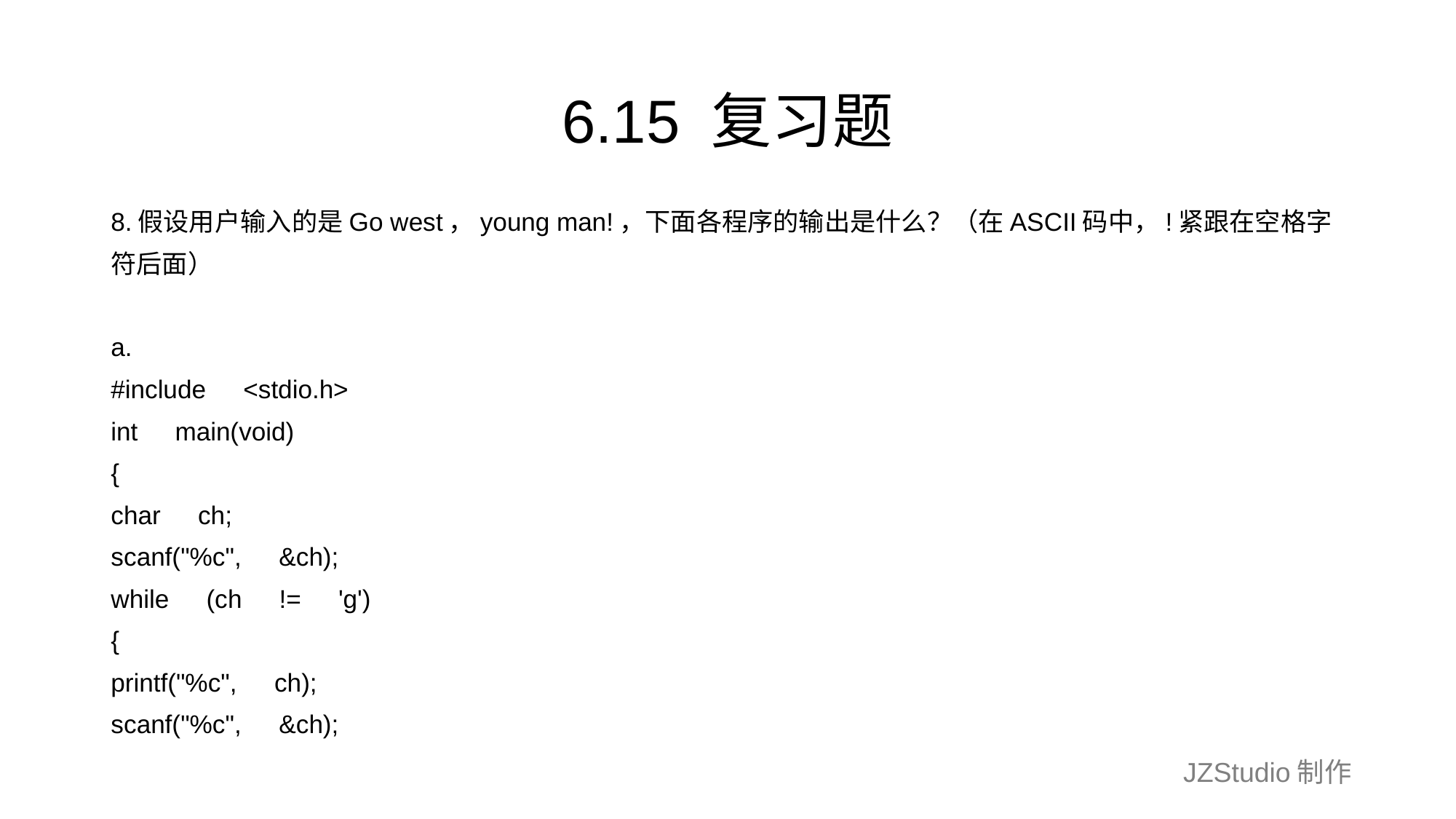

# 6.15 复习题
8.假设用户输入的是Go west，young man!，下面各程序的输出是什么？（在ASCII码中，!紧跟在空格字
符后面）

a.
#include　<stdio.h>
int　main(void)
{
char　ch;
scanf("%c",　&ch);
while　(ch　!=　'g')
{
printf("%c",　ch);
scanf("%c",　&ch);